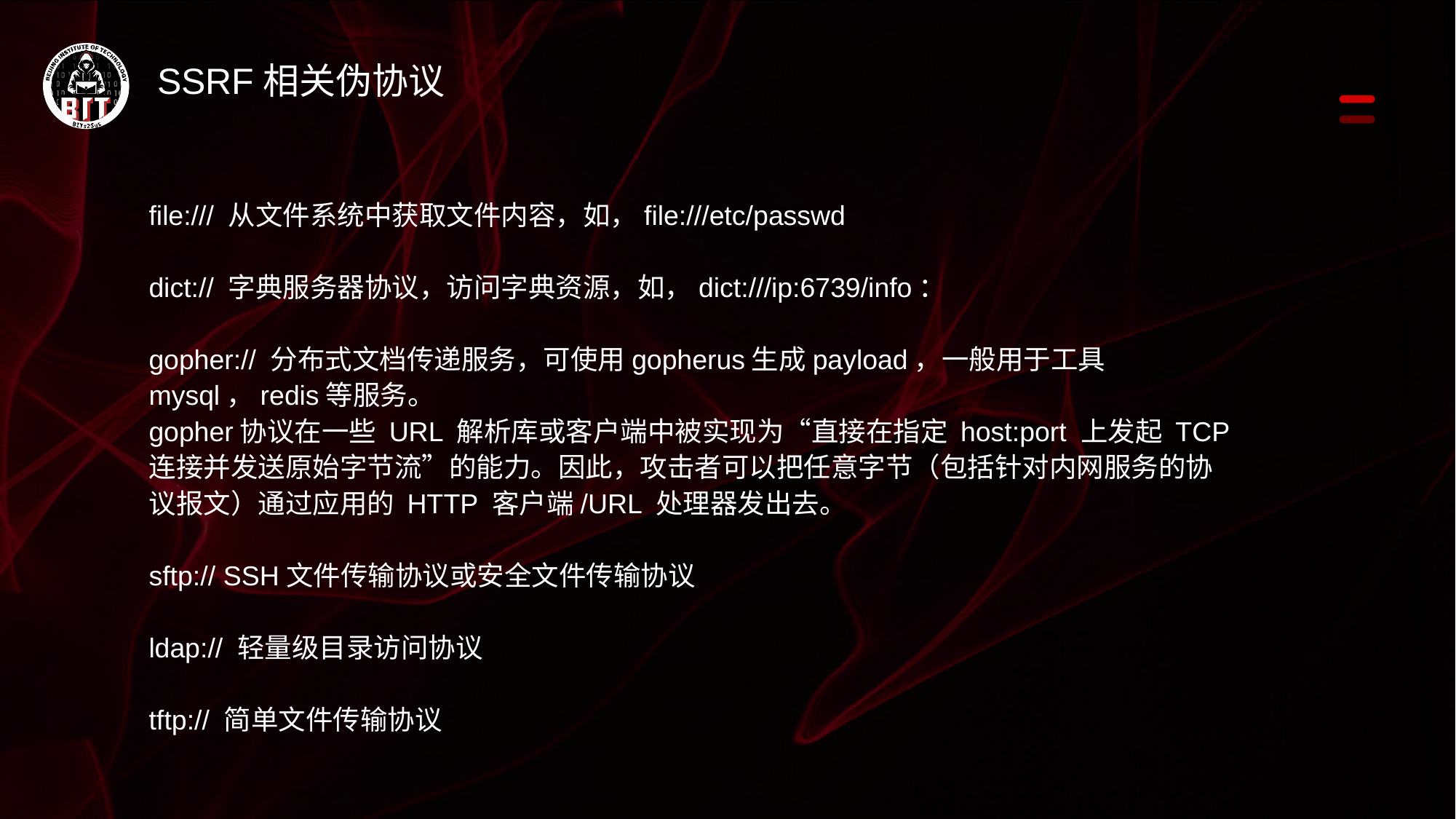

SSRF相关伪协议
file:/// 从文件系统中获取文件内容，如，file:///etc/passwd

dict:// 字典服务器协议，访问字典资源，如，dict:///ip:6739/info：

gopher:// 分布式文档传递服务，可使用gopherus生成payload，一般用于工具mysql，redis等服务。
gopher协议在一些 URL 解析库或客户端中被实现为“直接在指定 host:port 上发起 TCP 连接并发送原始字节流”的能力。因此，攻击者可以把任意字节（包括针对内网服务的协议报文）通过应用的 HTTP 客户端/URL 处理器发出去。

sftp:// SSH文件传输协议或安全文件传输协议

ldap:// 轻量级目录访问协议

tftp:// 简单文件传输协议